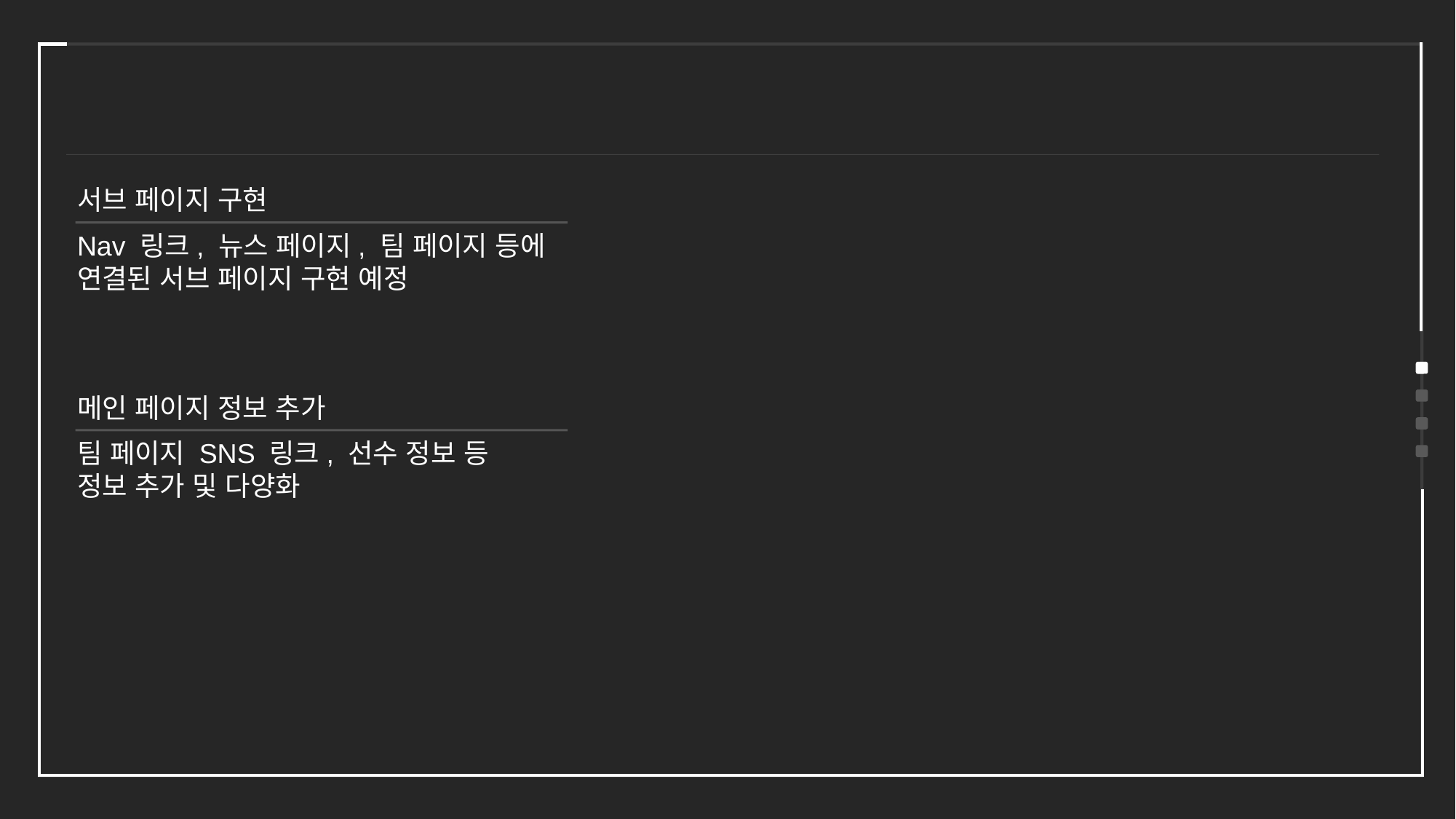

향후 개발 방향
기획의도 	                    사이트구현                      향후개발방향
# 향후 개발 방향
서브 페이지 구현
Nav 링크, 뉴스 페이지, 팀 페이지 등에
연결된 서브 페이지 구현 예정

메인 페이지 정보 추가
팀 페이지 SNS 링크, 선수 정보 등
정보 추가 및 다양화
22